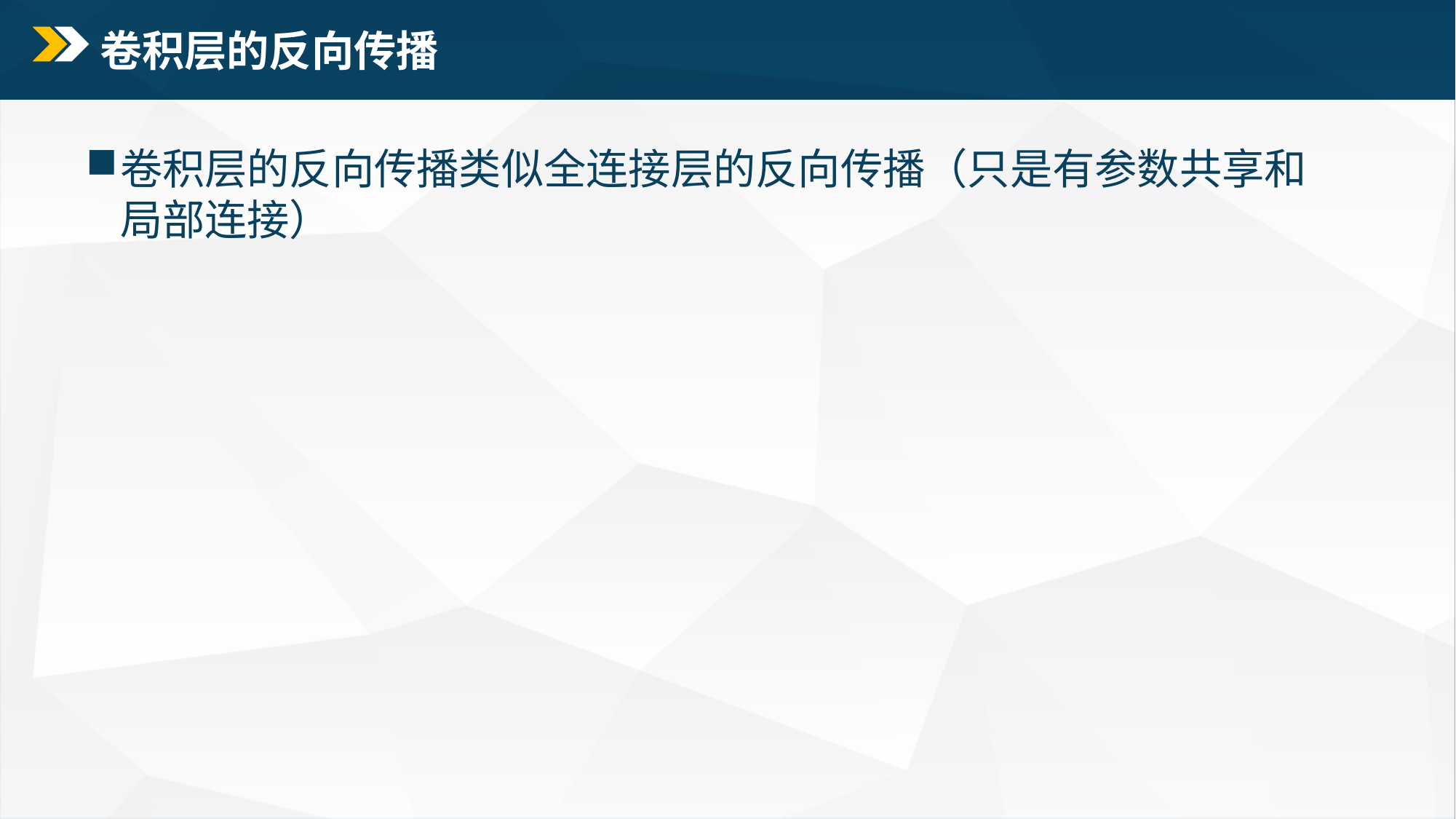

# 卷积层的反向传播
卷积层的反向传播类似全连接层的反向传播（只是有参数共享和局部连接）